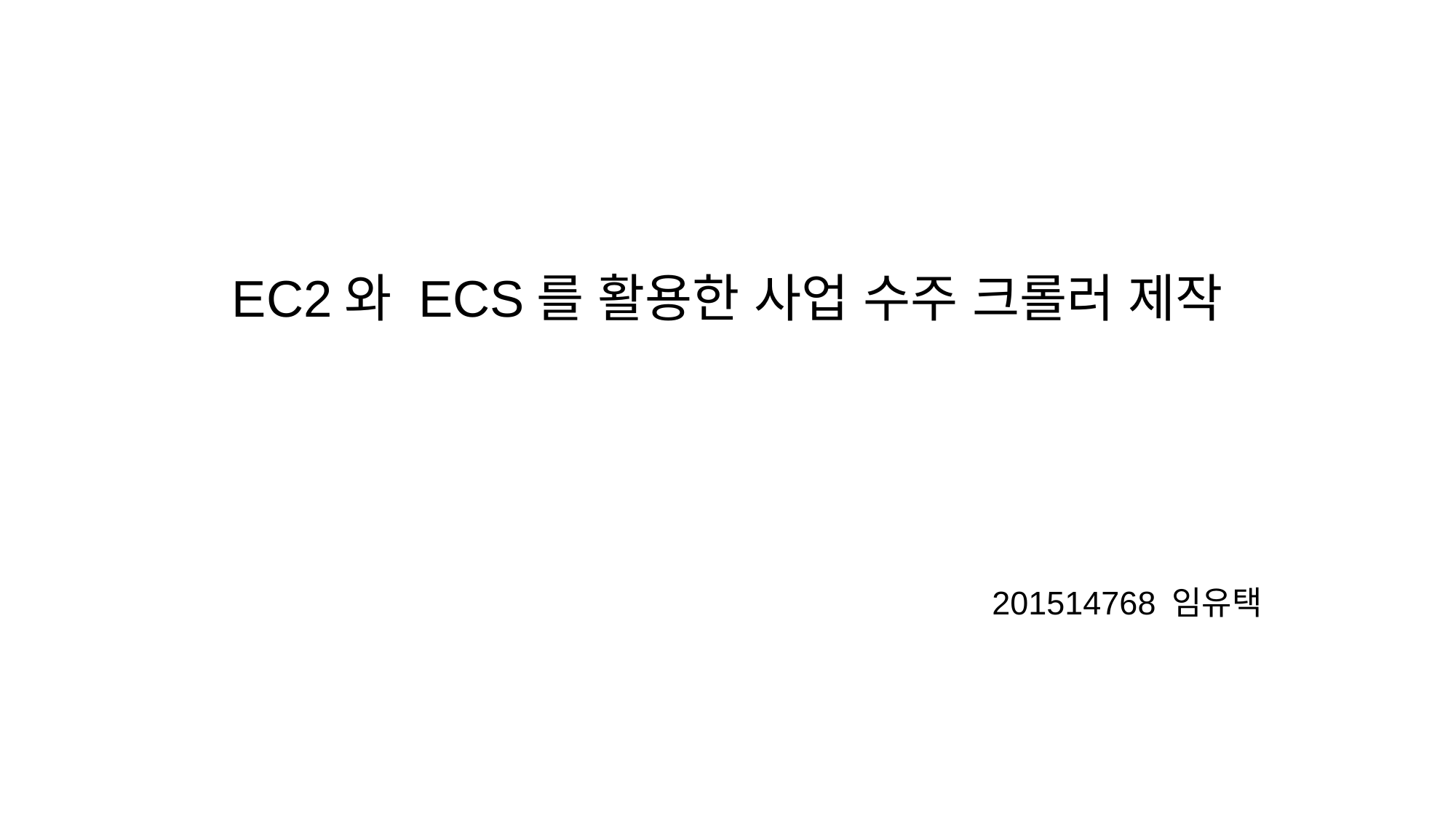

# EC2와 ECS를 활용한 사업 수주 크롤러 제작

201514768 임유택